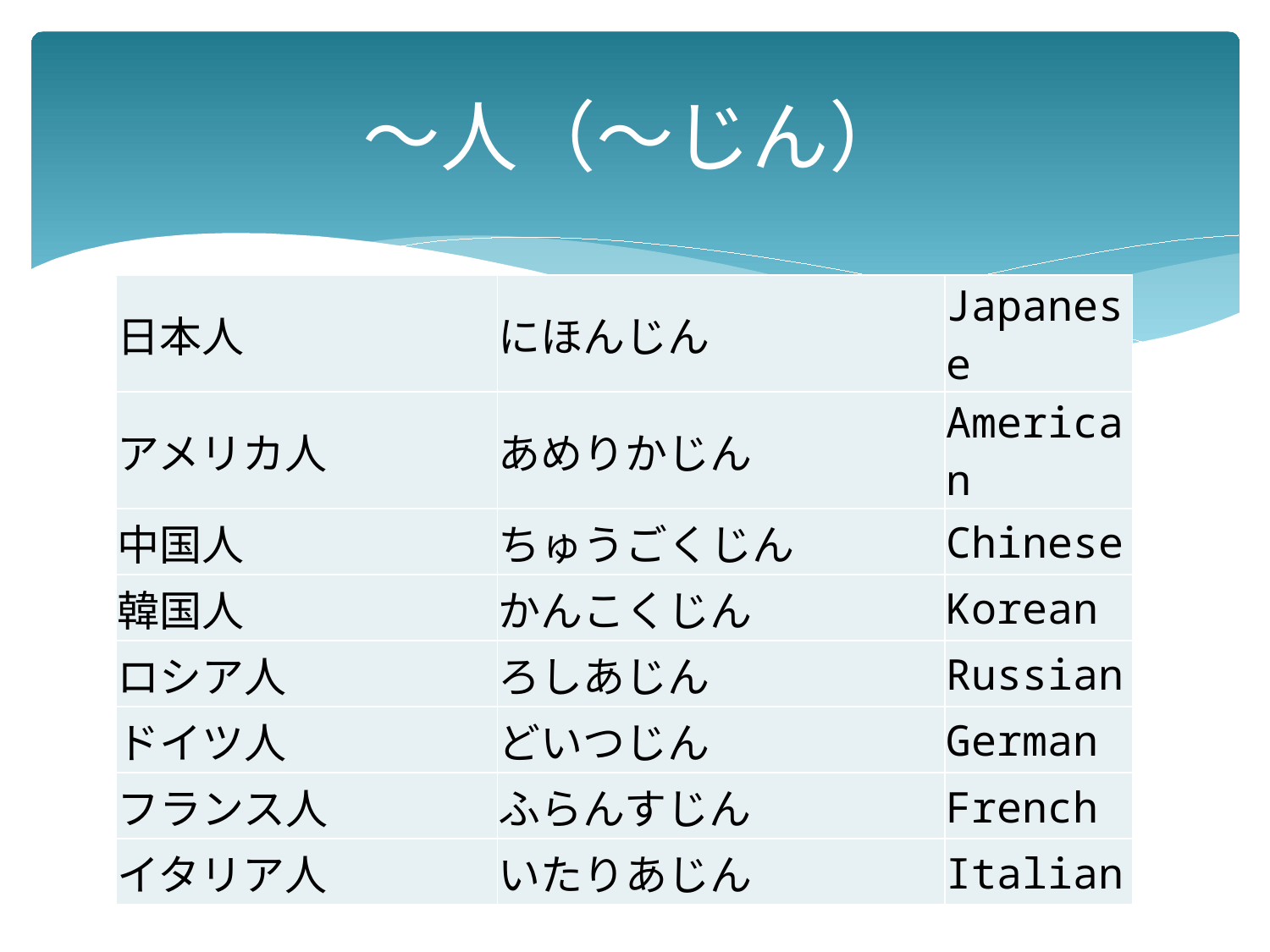

# ～人（～じん）
| 日本人 | にほんじん | Japanese |
| --- | --- | --- |
| アメリカ人 | あめりかじん | American |
| 中国人 | ちゅうごくじん | Chinese |
| 韓国人 | かんこくじん | Korean |
| ロシア人 | ろしあじん | Russian |
| ドイツ人 | どいつじん | German |
| フランス人 | ふらんすじん | French |
| イタリア人 | いたりあじん | Italian |